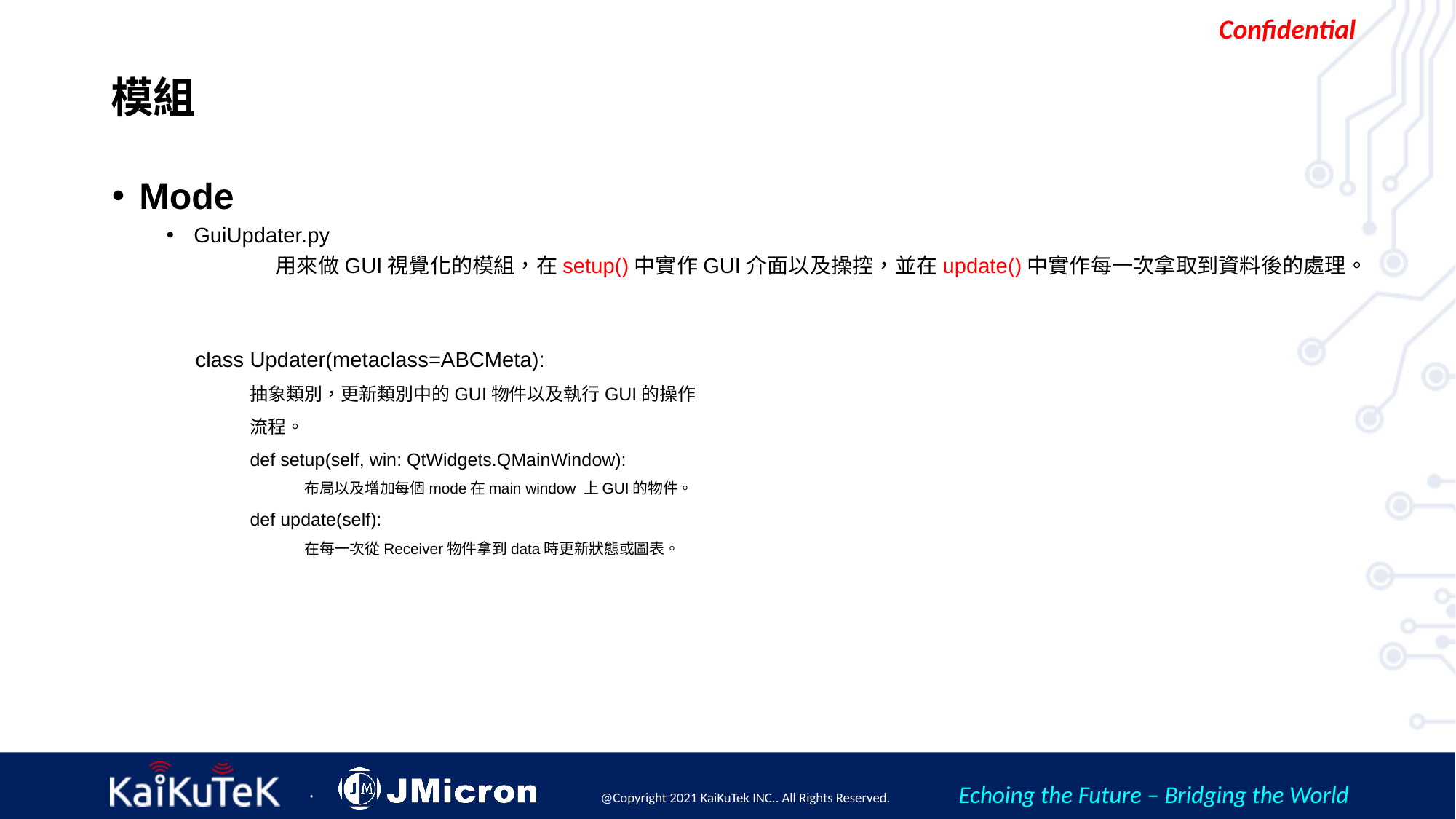

# 模組
Mode
GuiUpdater.py
	用來做GUI視覺化的模組，在setup()中實作GUI介面以及操控，並在update()中實作每一次拿取到資料後的處理。

class Updater(metaclass=ABCMeta):
抽象類別，更新類別中的GUI物件以及執行GUI的操作流程。
def setup(self, win: QtWidgets.QMainWindow):
布局以及增加每個mode在main window 上GUI的物件。
def update(self):
在每一次從Receiver物件拿到data時更新狀態或圖表。